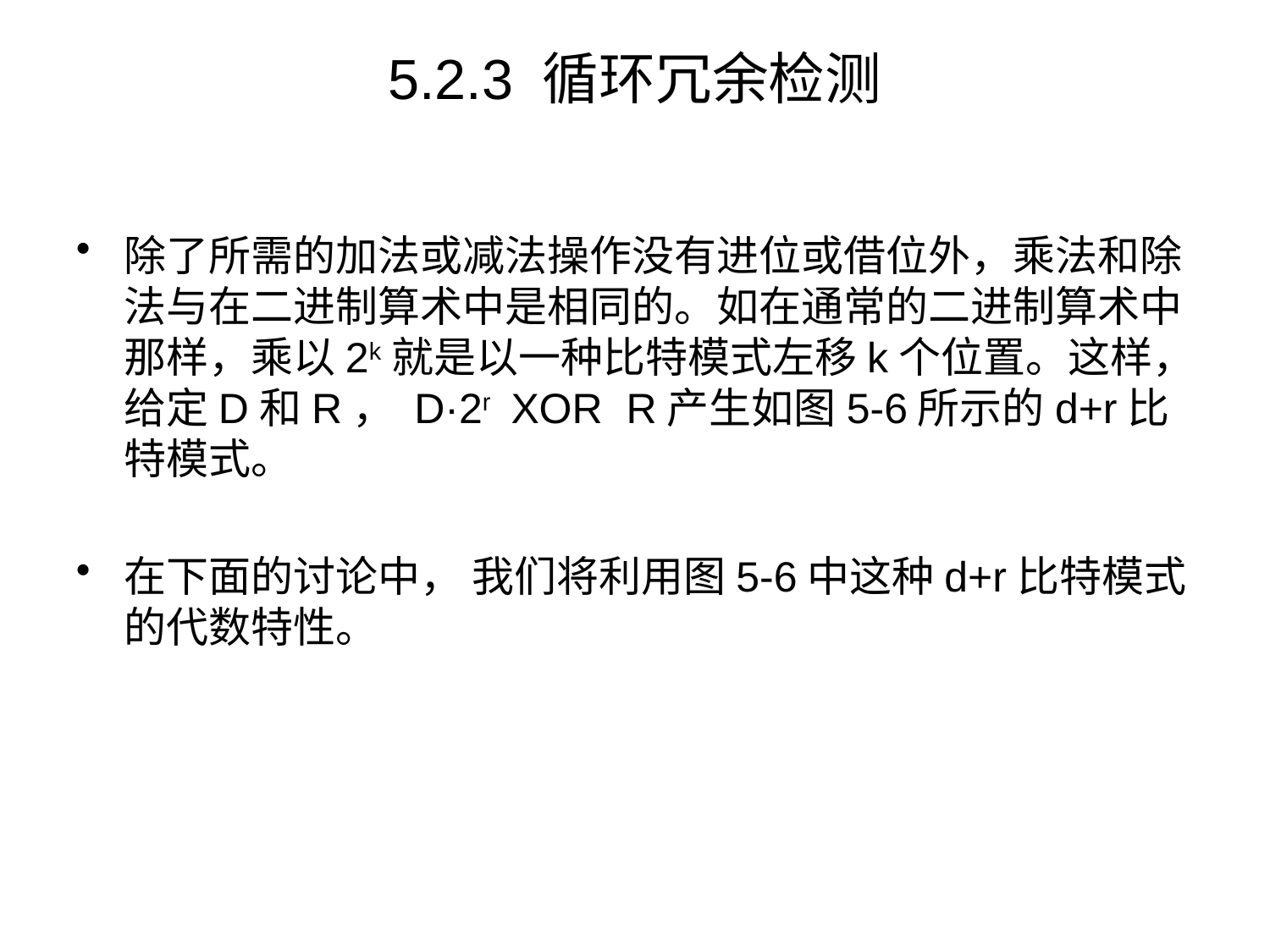

# 5.2.3 循环冗余检测
除了所需的加法或减法操作没有进位或借位外，乘法和除法与在二进制算术中是相同的。如在通常的二进制算术中那样，乘以2k就是以一种比特模式左移k个位置。这样，给定D和R， D·2r   XOR  R产生如图5-6所示的d+r比特模式。

在下面的讨论中， 我们将利用图5-6中这种d+r比特模式的代数特性。